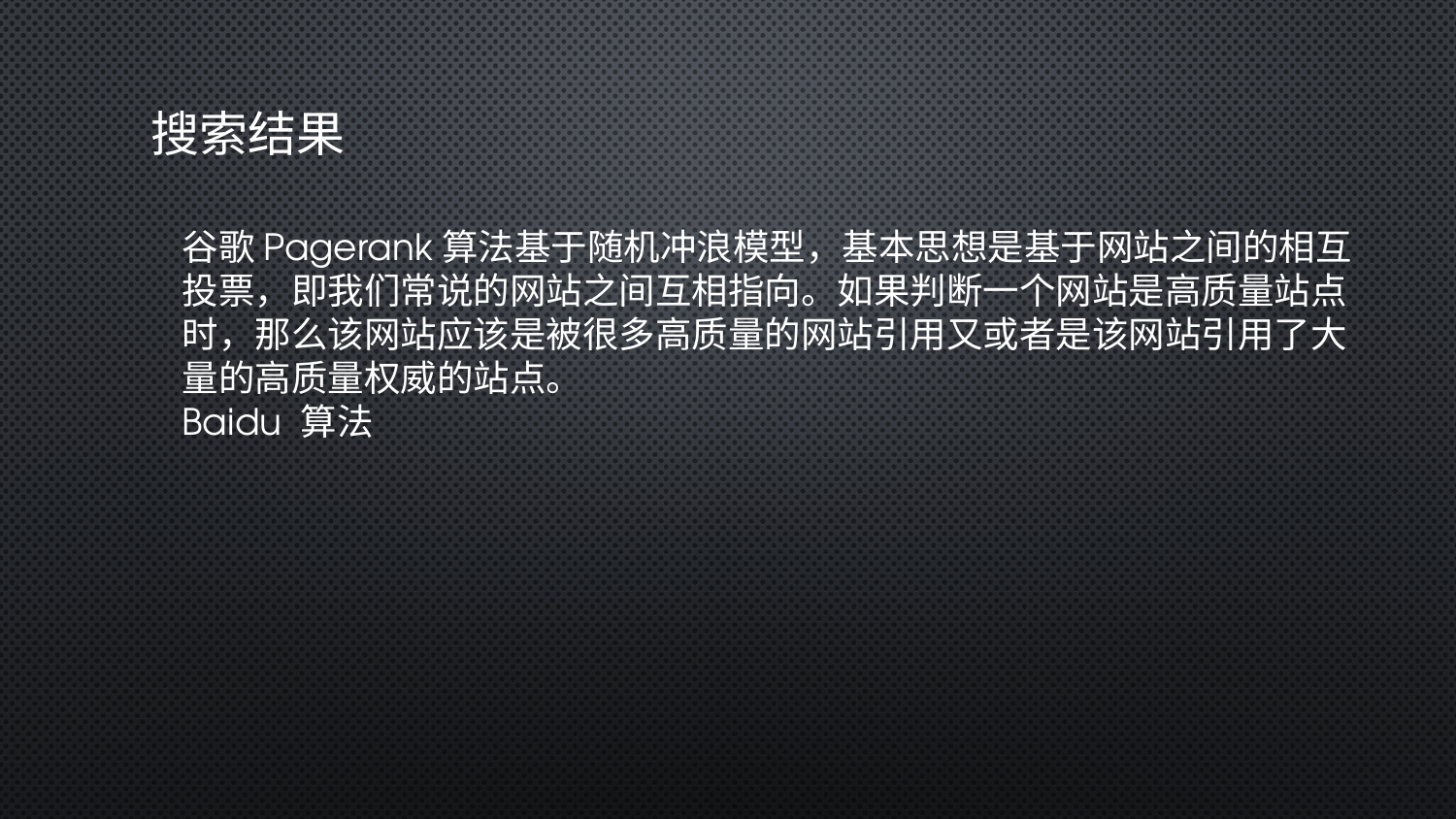

# 搜索结果
谷歌Pagerank算法基于随机冲浪模型，基本思想是基于网站之间的相互投票，即我们常说的网站之间互相指向。如果判断一个网站是高质量站点时，那么该网站应该是被很多高质量的网站引用又或者是该网站引用了大量的高质量权威的站点。
Baidu 算法